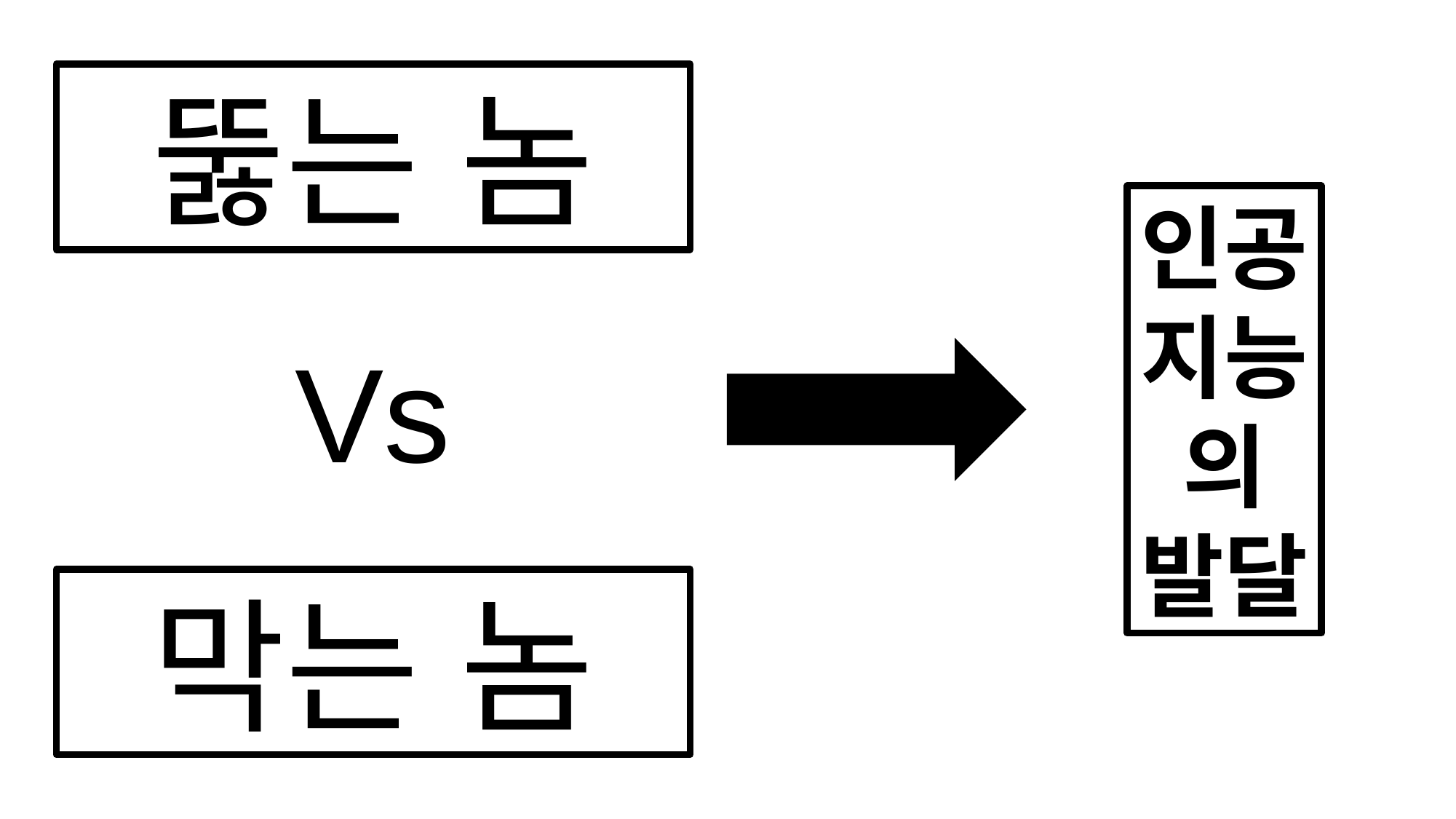

인공지능의
발달
뚫는 놈
Vs

막는 놈